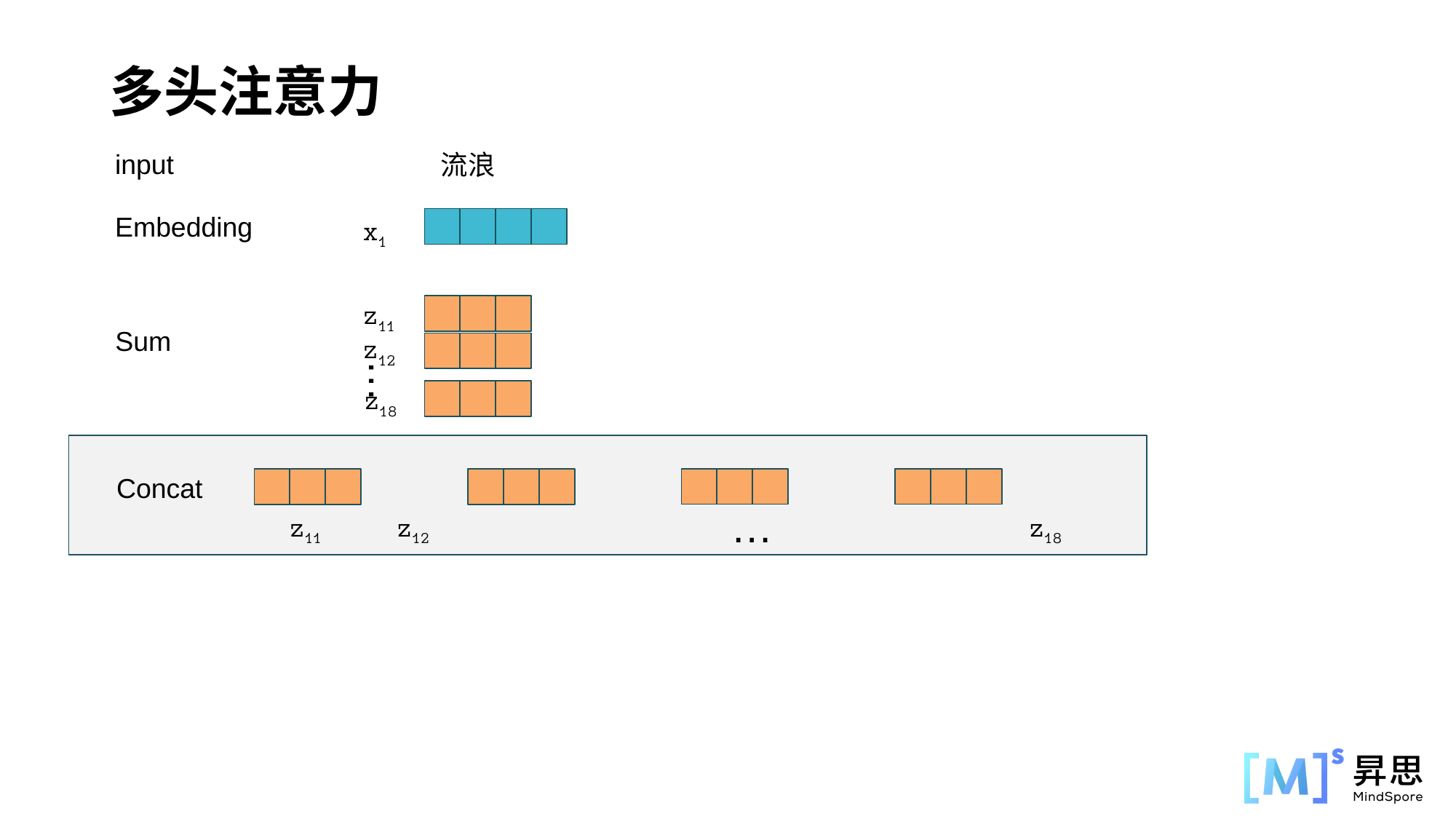

多头注意力
input
流浪
Embedding
x1

z11

Sum
z12

…
z18

Concat

…
z11
z12
z18